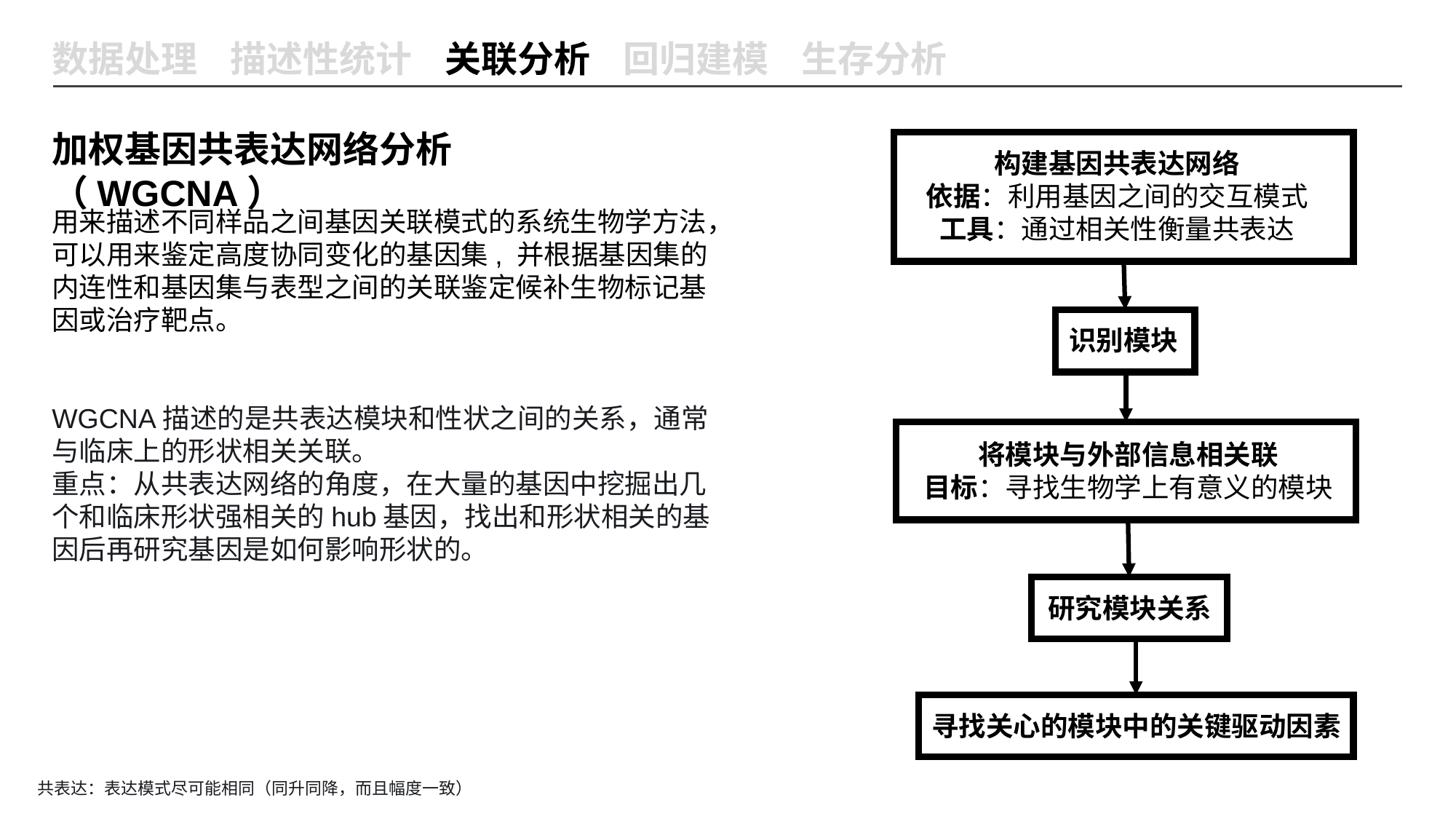

数据处理    描述性统计    关联分析    回归建模    生存分析
加权基因共表达网络分析（WGCNA）

构建基因共表达网络
依据：利用基因之间的交互模式
工具：通过相关性衡量共表达

识别模块

将模块与外部信息相关联
目标：寻找生物学上有意义的模块

研究模块关系

寻找关心的模块中的关键驱动因素
用来描述不同样品之间基因关联模式的系统生物学方法，可以用来鉴定高度协同变化的基因集, 并根据基因集的内连性和基因集与表型之间的关联鉴定候补生物标记基因或治疗靶点。

WGCNA描述的是共表达模块和性状之间的关系，通常与临床上的形状相关关联。
重点：从共表达网络的角度，在大量的基因中挖掘出几个和临床形状强相关的hub基因，找出和形状相关的基因后再研究基因是如何影响形状的。
共表达：表达模式尽可能相同（同升同降，而且幅度一致）